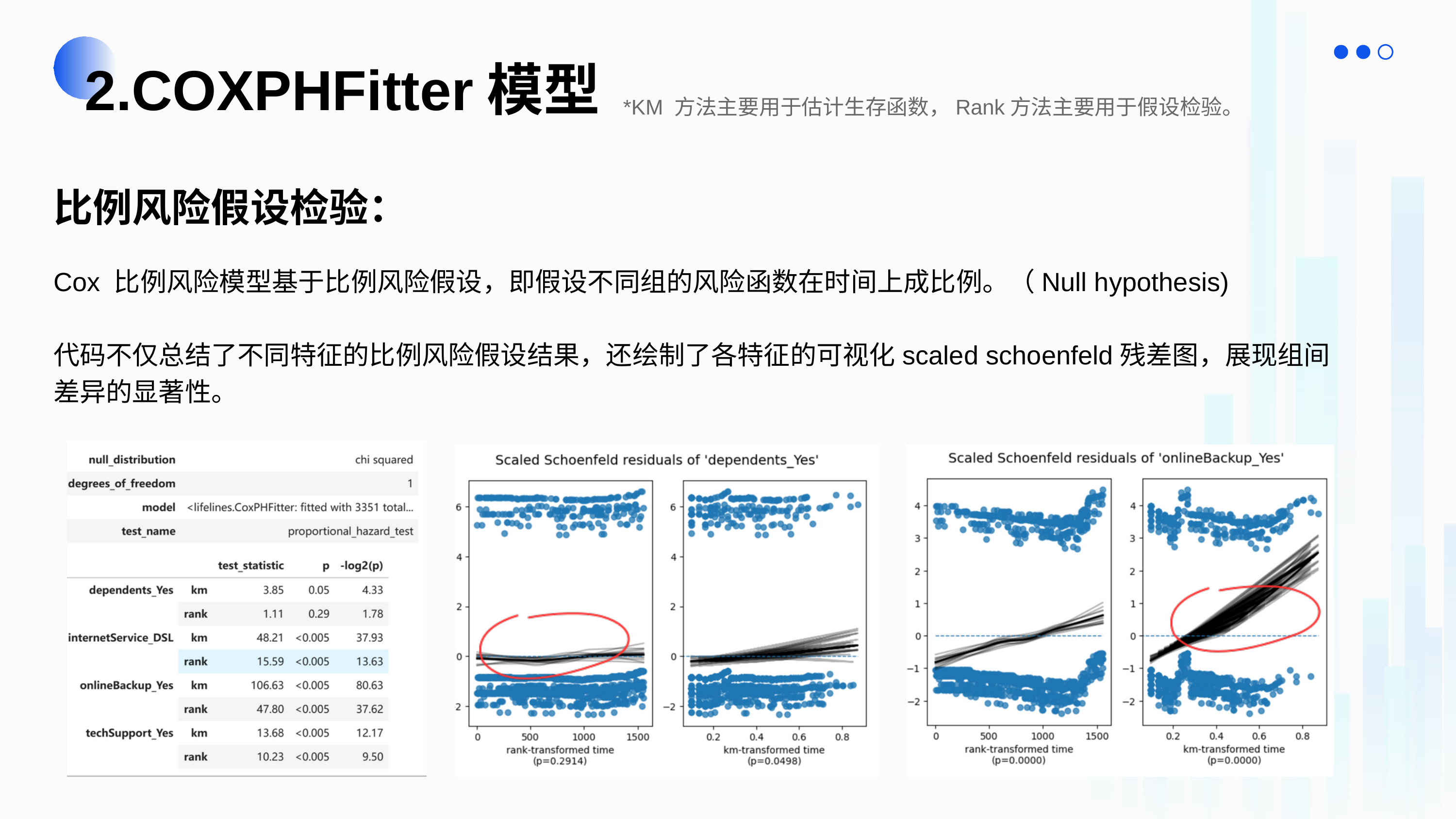

2.COXPHFitter模型

*KM 方法主要用于估计生存函数​，Rank方法主要用于假设检验。
比例风险假设检验：

Cox 比例风险模型基于比例风险假设，即假设不同组的风险函数在时间上成比例。（Null hypothesis)

代码不仅总结了不同特征的比例风险假设结果，还绘制了各特征的可视化scaled schoenfeld残差图，展现组间差异的显著性。